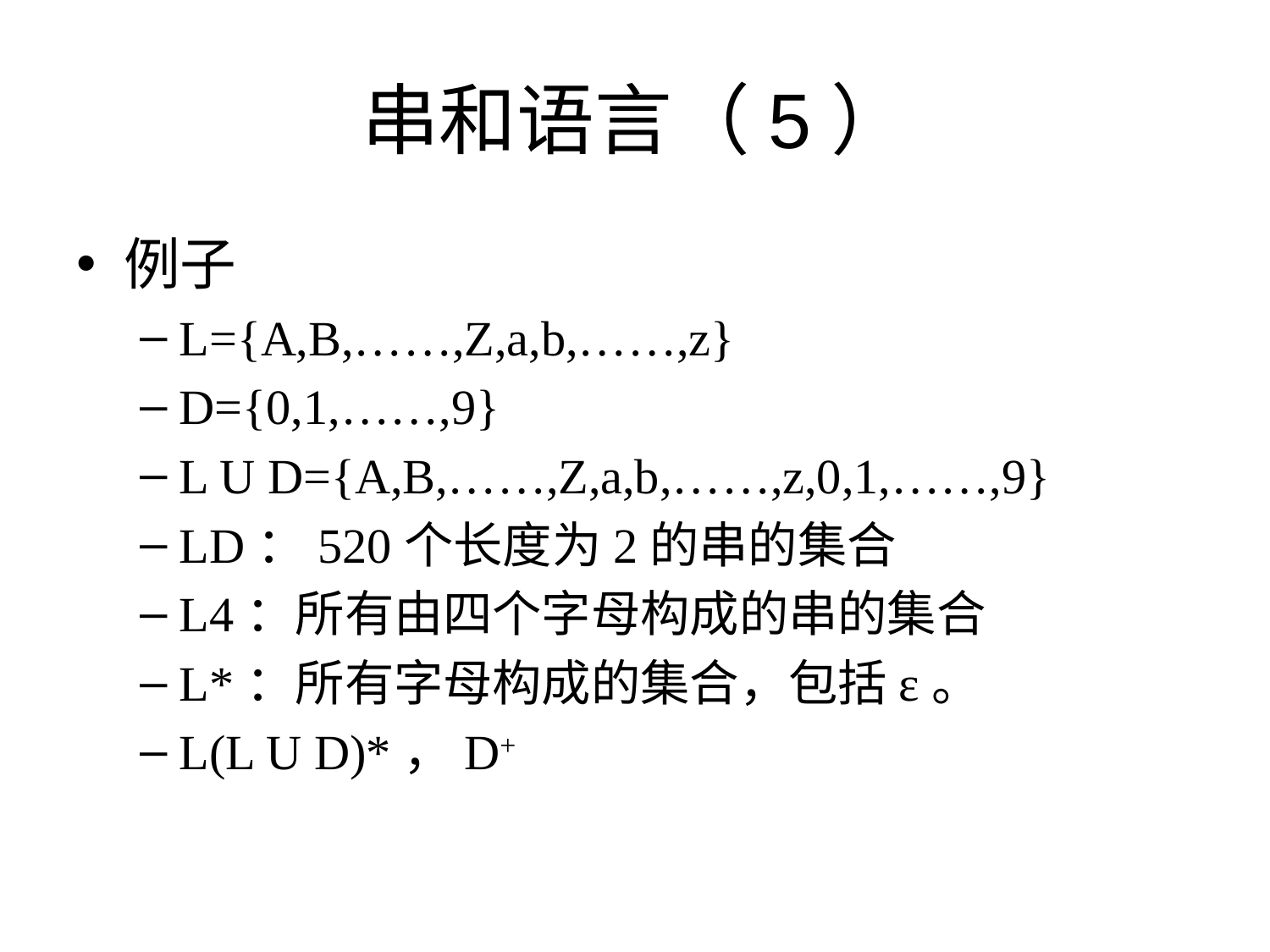

# 串和语言（5）
例子
L={A,B,……,Z,a,b,……,z}
D={0,1,……,9}
L U D={A,B,……,Z,a,b,……,z,0,1,……,9}
LD：520个长度为2的串的集合
L4：所有由四个字母构成的串的集合
L*：所有字母构成的集合，包括ε。
L(L U D)*，D+